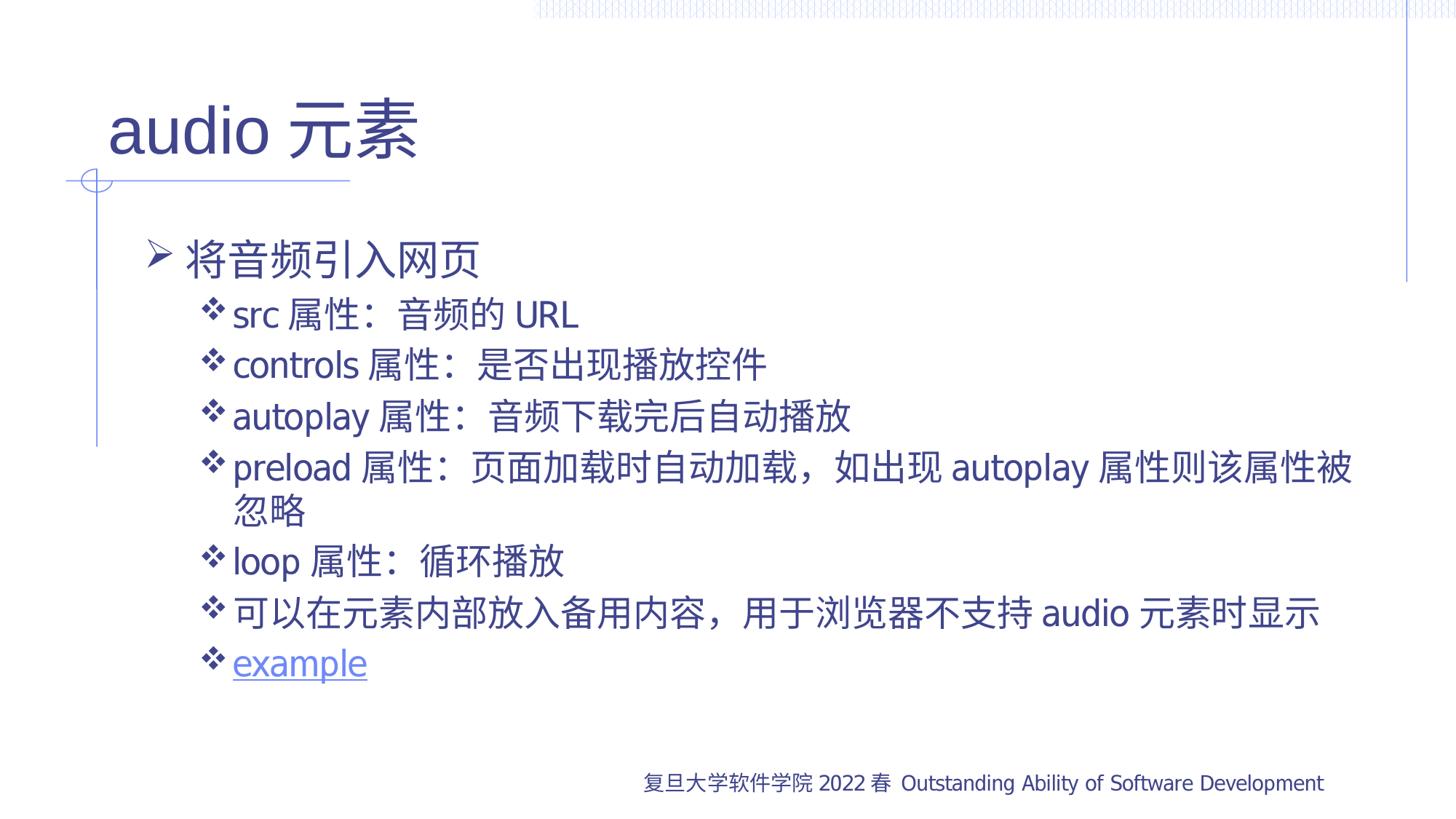

# audio元素
将音频引入网页
src属性：音频的URL
controls属性：是否出现播放控件
autoplay属性：音频下载完后自动播放
preload属性：页面加载时自动加载，如出现autoplay属性则该属性被忽略
loop属性：循环播放
可以在元素内部放入备用内容，用于浏览器不支持audio元素时显示
example